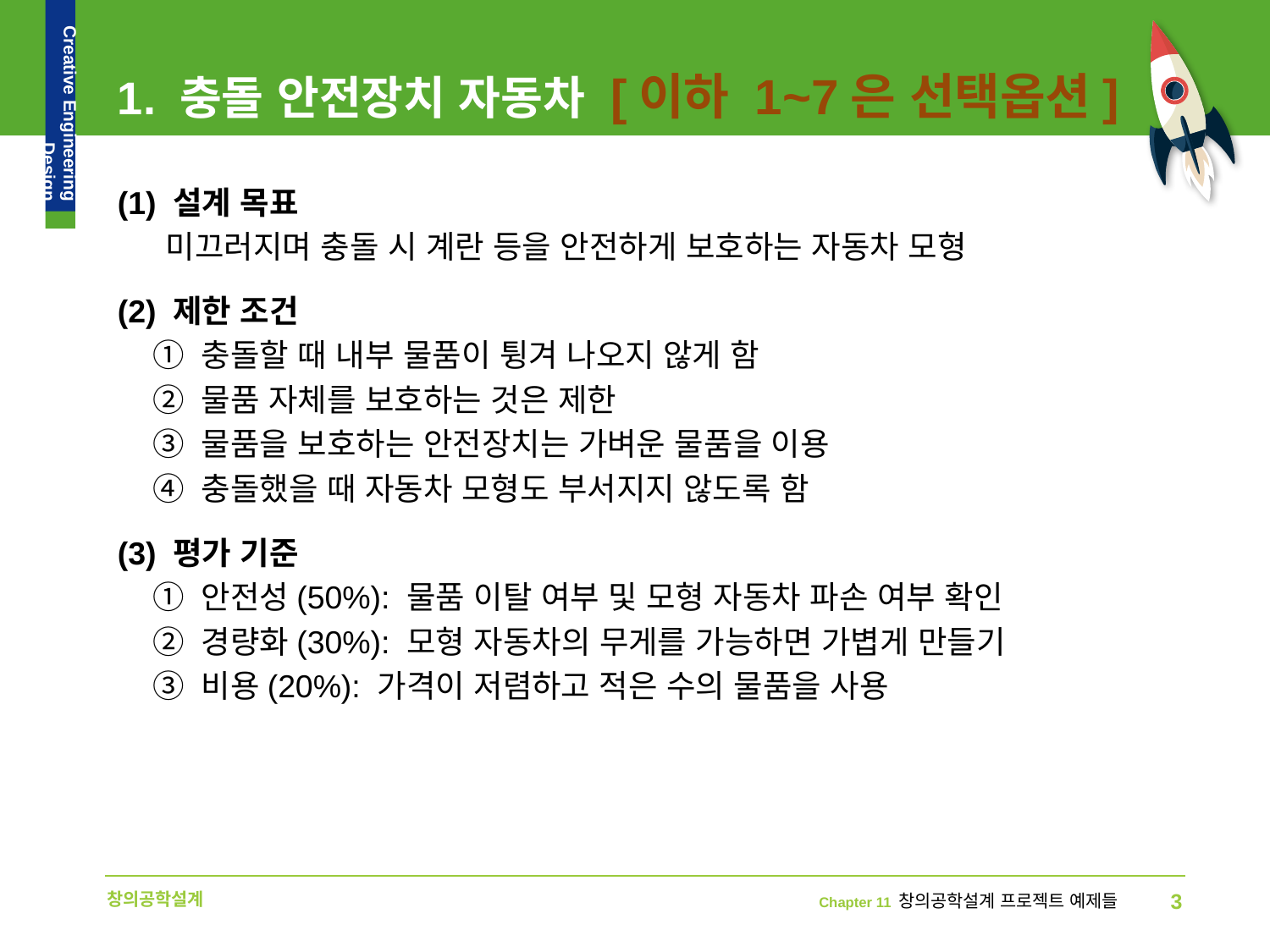

# 1. 충돌 안전장치 자동차 [이하 1~7은 선택옵션]
(1) 설계 목표
    미끄러지며 충돌 시 계란 등을 안전하게 보호하는 자동차 모형

(2) 제한 조건
    ① 충돌할 때 내부 물품이 튕겨 나오지 않게 함
    ② 물품 자체를 보호하는 것은 제한
    ③ 물품을 보호하는 안전장치는 가벼운 물품을 이용
    ④ 충돌했을 때 자동차 모형도 부서지지 않도록 함

(3) 평가 기준
    ① 안전성(50%): 물품 이탈 여부 및 모형 자동차 파손 여부 확인
    ② 경량화(30%): 모형 자동차의 무게를 가능하면 가볍게 만들기
    ③ 비용(20%): 가격이 저렴하고 적은 수의 물품을 사용